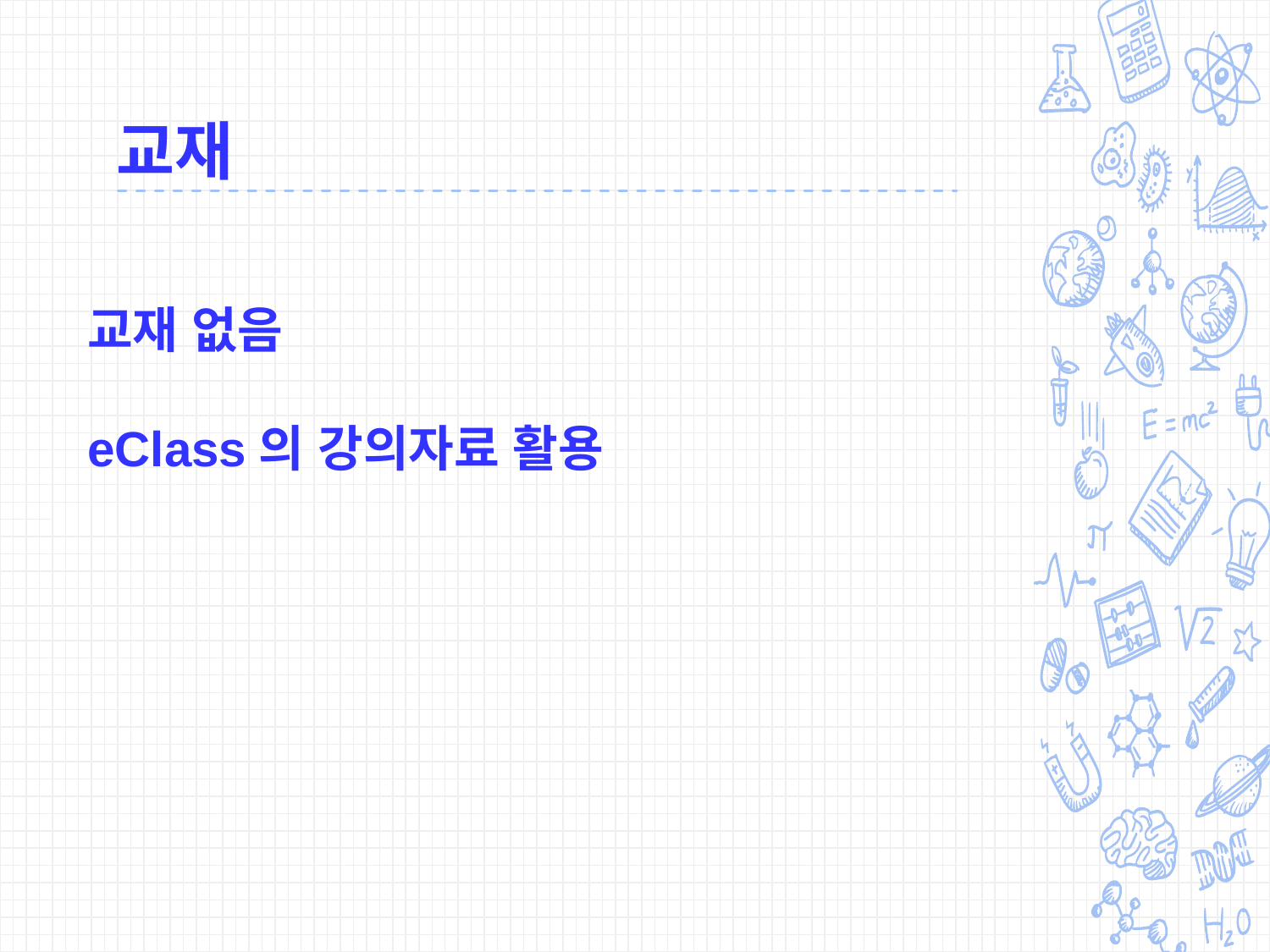

# 교재
교재 없음

eClass의 강의자료 활용